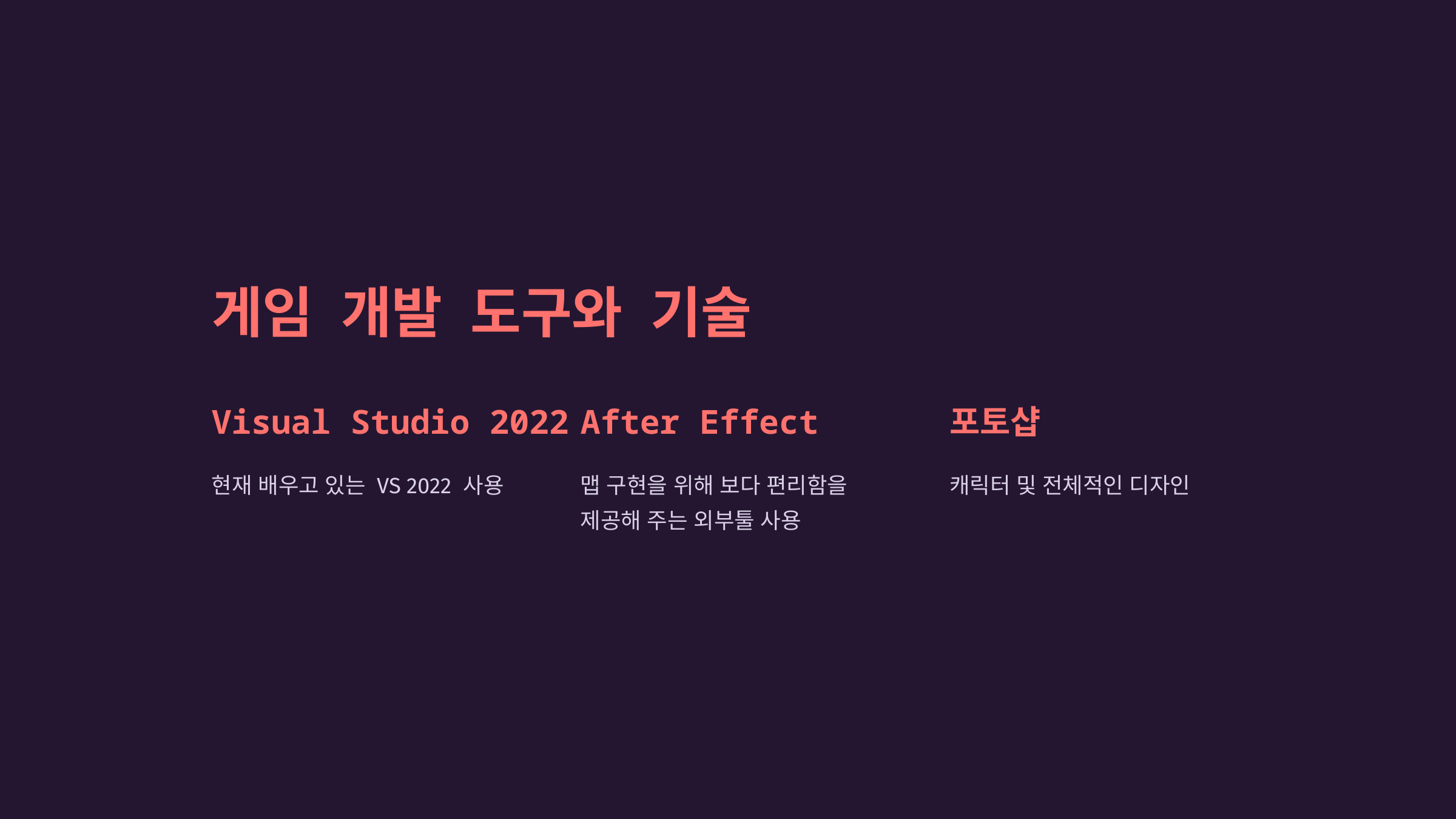

게임 개발 도구와 기술
Visual Studio 2022
After Effect
포토샵
현재 배우고 있는 VS 2022 사용
맵 구현을 위해 보다 편리함을 제공해 주는 외부툴 사용
캐릭터 및 전체적인 디자인